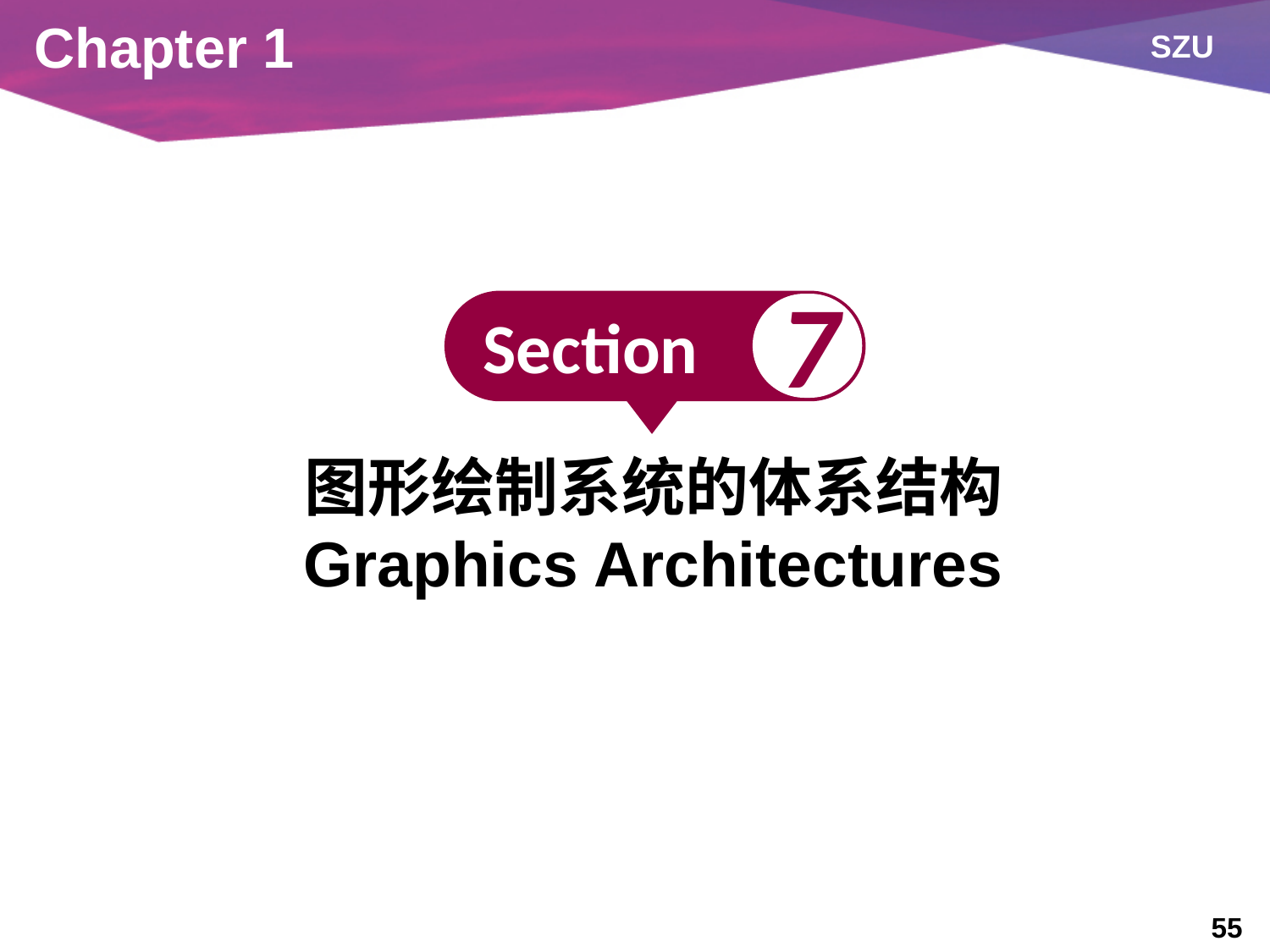

# Chapter 1
7

Section

图形绘制系统的体系结构
Graphics Architectures
55